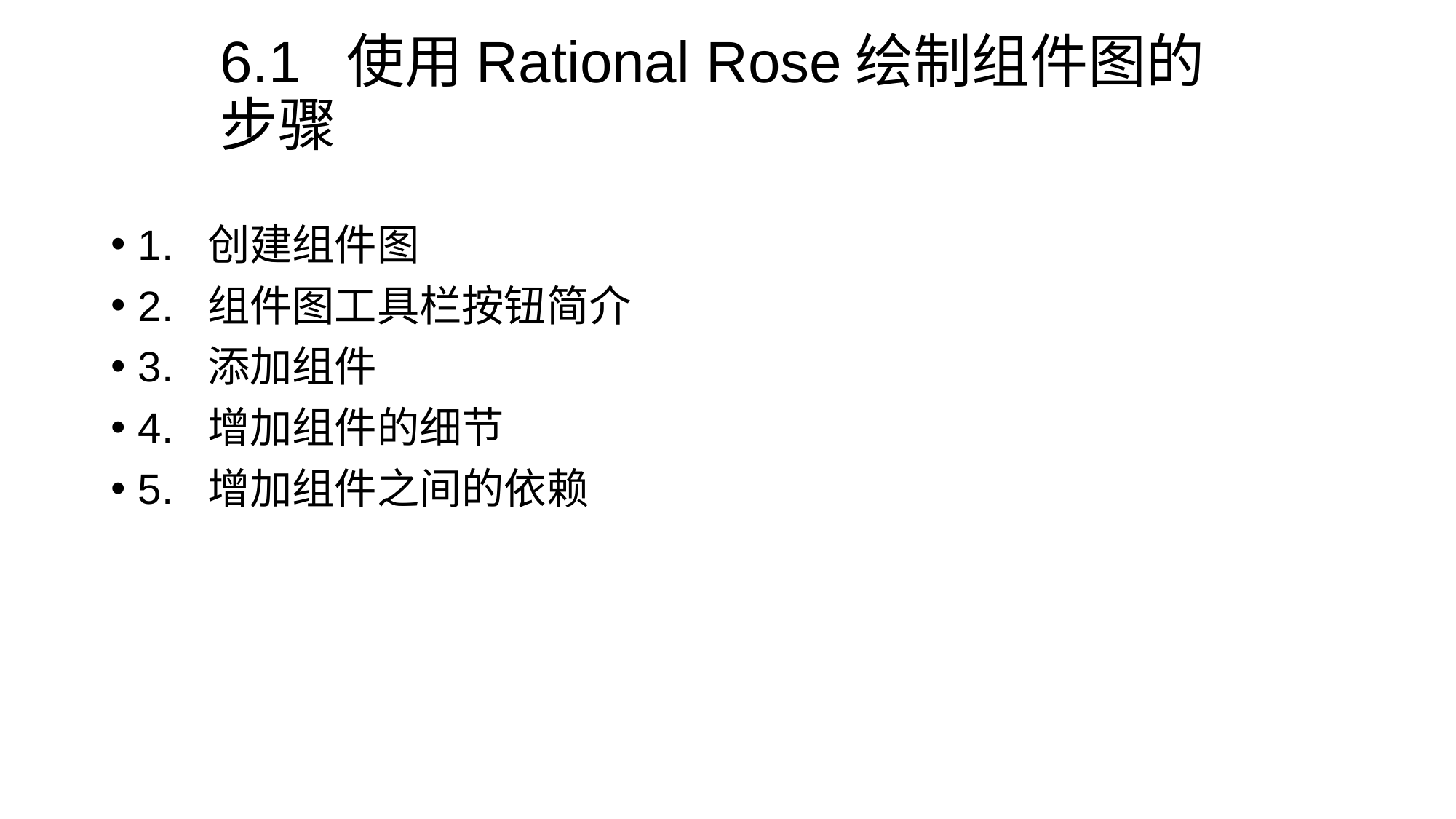

# 6.1  使用Rational Rose绘制组件图的步骤
1.  创建组件图
2.  组件图工具栏按钮简介
3.  添加组件
4.  增加组件的细节
5.  增加组件之间的依赖